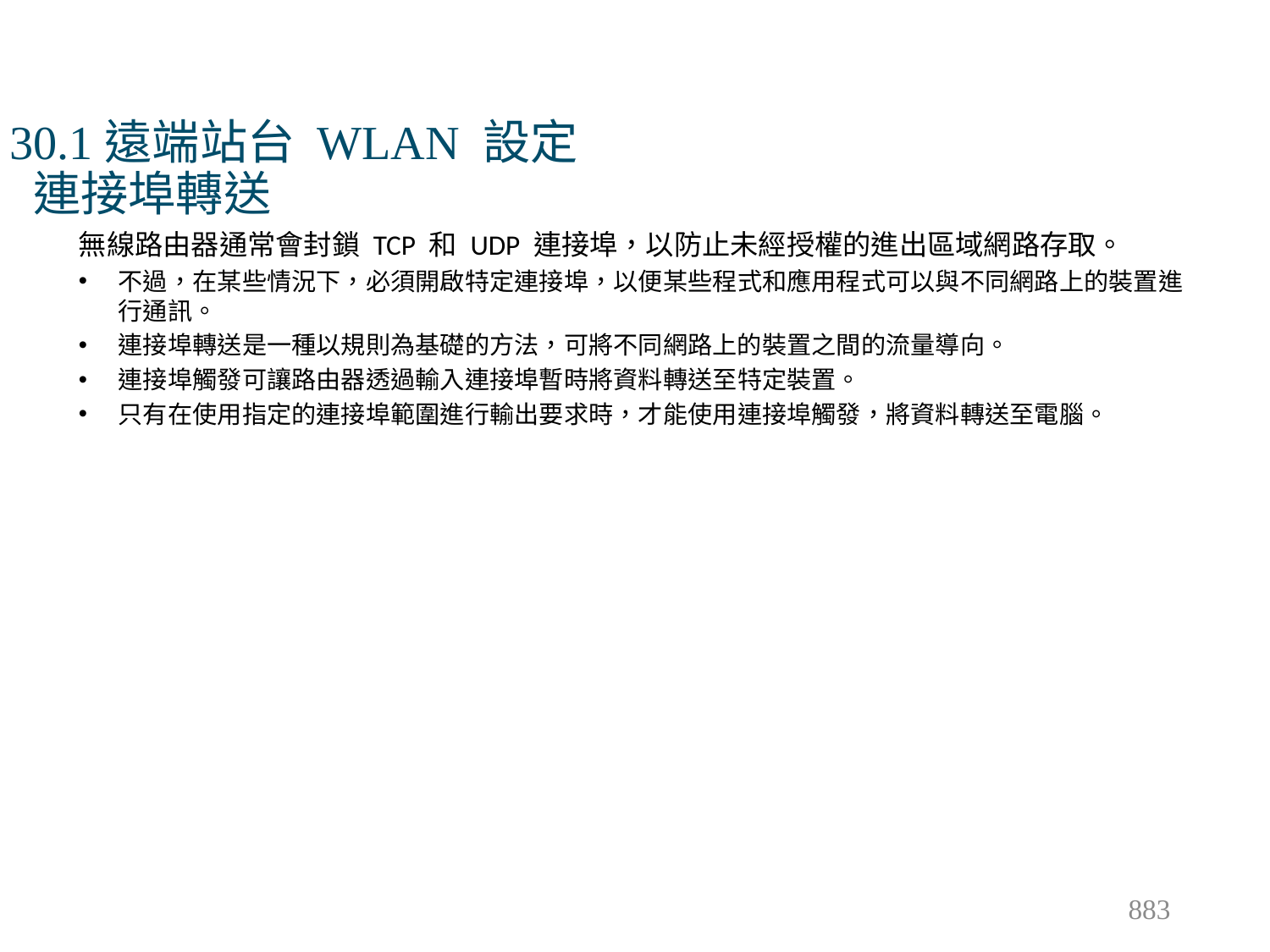

# 30.1遠端站台 WLAN 設定 連接埠轉送
無線路由器通常會封鎖 TCP 和 UDP 連接埠，以防止未經授權的進出區域網路存取。
不過，在某些情況下，必須開啟特定連接埠，以便某些程式和應用程式可以與不同網路上的裝置進行通訊。
連接埠轉送是一種以規則為基礎的方法，可將不同網路上的裝置之間的流量導向。
連接埠觸發可讓路由器透過輸入連接埠暫時將資料轉送至特定裝置。
只有在使用指定的連接埠範圍進行輸出要求時，才能使用連接埠觸發，將資料轉送至電腦。
883